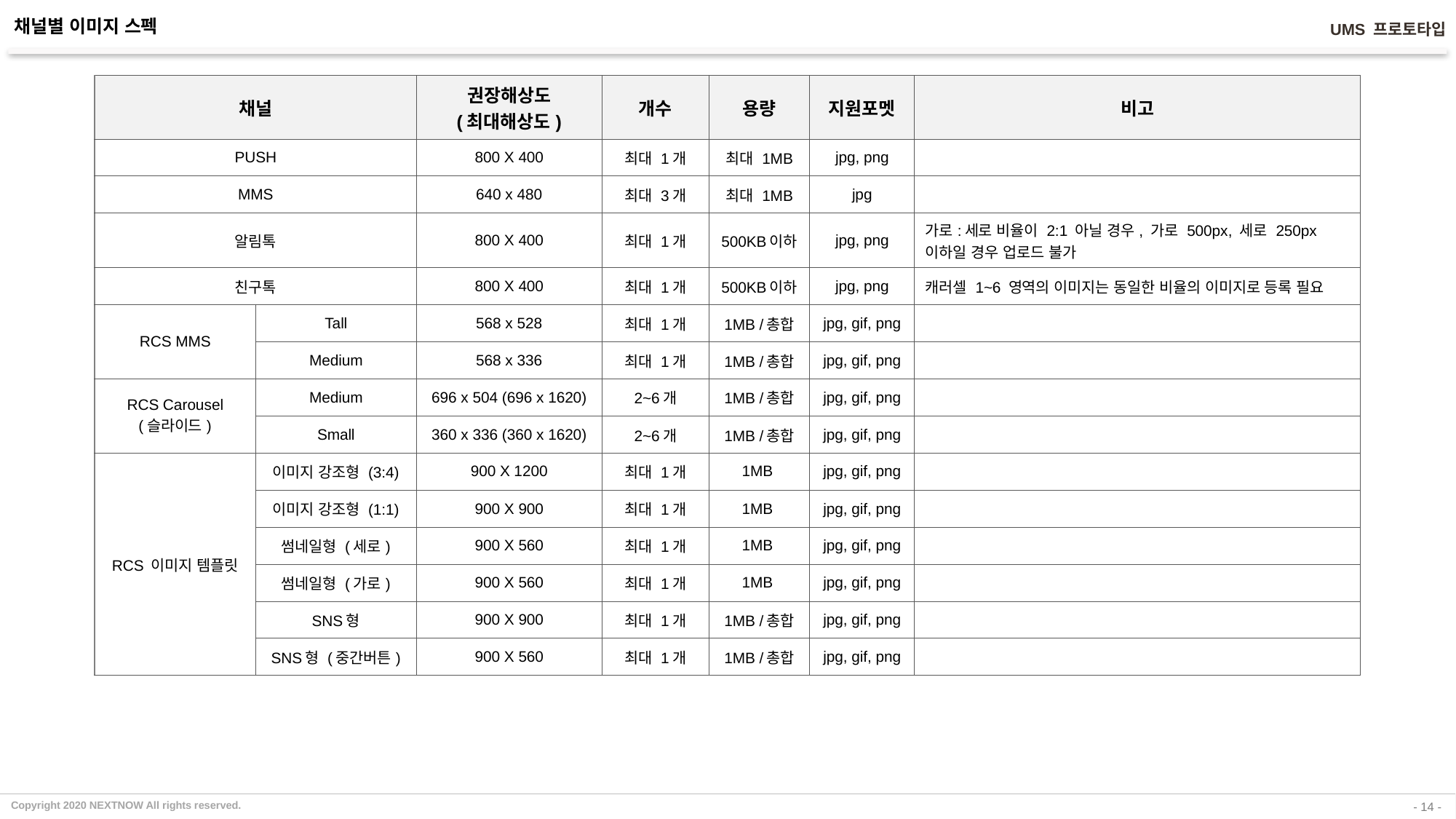

채널별 이미지 스펙
| 채널 |  | 권장해상도 (최대해상도) | 개수 | 용량 | 지원포멧 | 비고 |
| --- | --- | --- | --- | --- | --- | --- |
| PUSH |  | 800 X 400 | 최대 1개 | 최대 1MB | jpg, png |  |
| MMS |  | 640 x 480 | 최대 3개 | 최대 1MB | jpg |  |
| 알림톡 |  | 800 X 400 | 최대 1개 | 500KB이하 | jpg, png | 가로:세로 비율이 2:1 아닐 경우, 가로 500px, 세로 250px 이하일 경우 업로드 불가 |
| 친구톡 |  | 800 X 400 | 최대 1개 | 500KB이하 | jpg, png | 캐러셀 1~6 영역의 이미지는 동일한 비율의 이미지로 등록 필요 |
| RCS MMS | Tall | 568 x 528 | 최대 1개 | 1MB /총합 | jpg, gif, png |  |
|  | Medium | 568 x 336 | 최대 1개 | 1MB /총합 | jpg, gif, png |  |
| RCS Carousel (슬라이드) | Medium | 696 x 504 (696 x 1620) | 2~6개 | 1MB /총합 | jpg, gif, png |  |
|  | Small | 360 x 336 (360 x 1620) | 2~6개 | 1MB /총합 | jpg, gif, png |  |
| RCS 이미지 템플릿 | 이미지 강조형 (3:4) | 900 X 1200 | 최대 1개 | 1MB | jpg, gif, png |  |
|  | 이미지 강조형 (1:1) | 900 X 900 | 최대 1개 | 1MB | jpg, gif, png |  |
|  | 썸네일형 (세로) | 900 X 560 | 최대 1개 | 1MB | jpg, gif, png |  |
|  | 썸네일형 (가로) | 900 X 560 | 최대 1개 | 1MB | jpg, gif, png |  |
|  | SNS형 | 900 X 900 | 최대 1개 | 1MB /총합 | jpg, gif, png |  |
|  | SNS형 (중간버튼) | 900 X 560 | 최대 1개 | 1MB /총합 | jpg, gif, png |  |